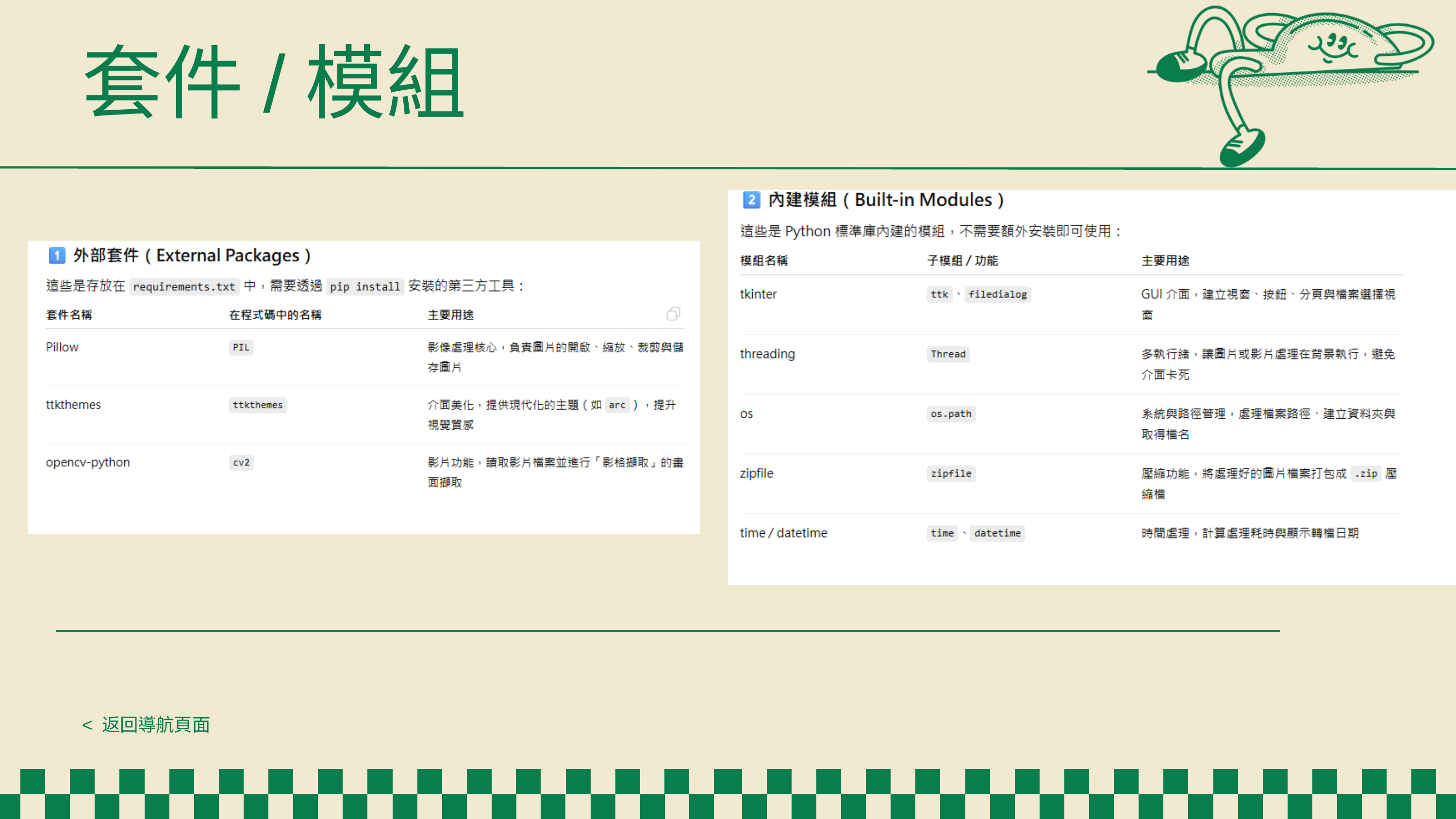

套件/模組

|  |
| --- |

< 返回導航頁面